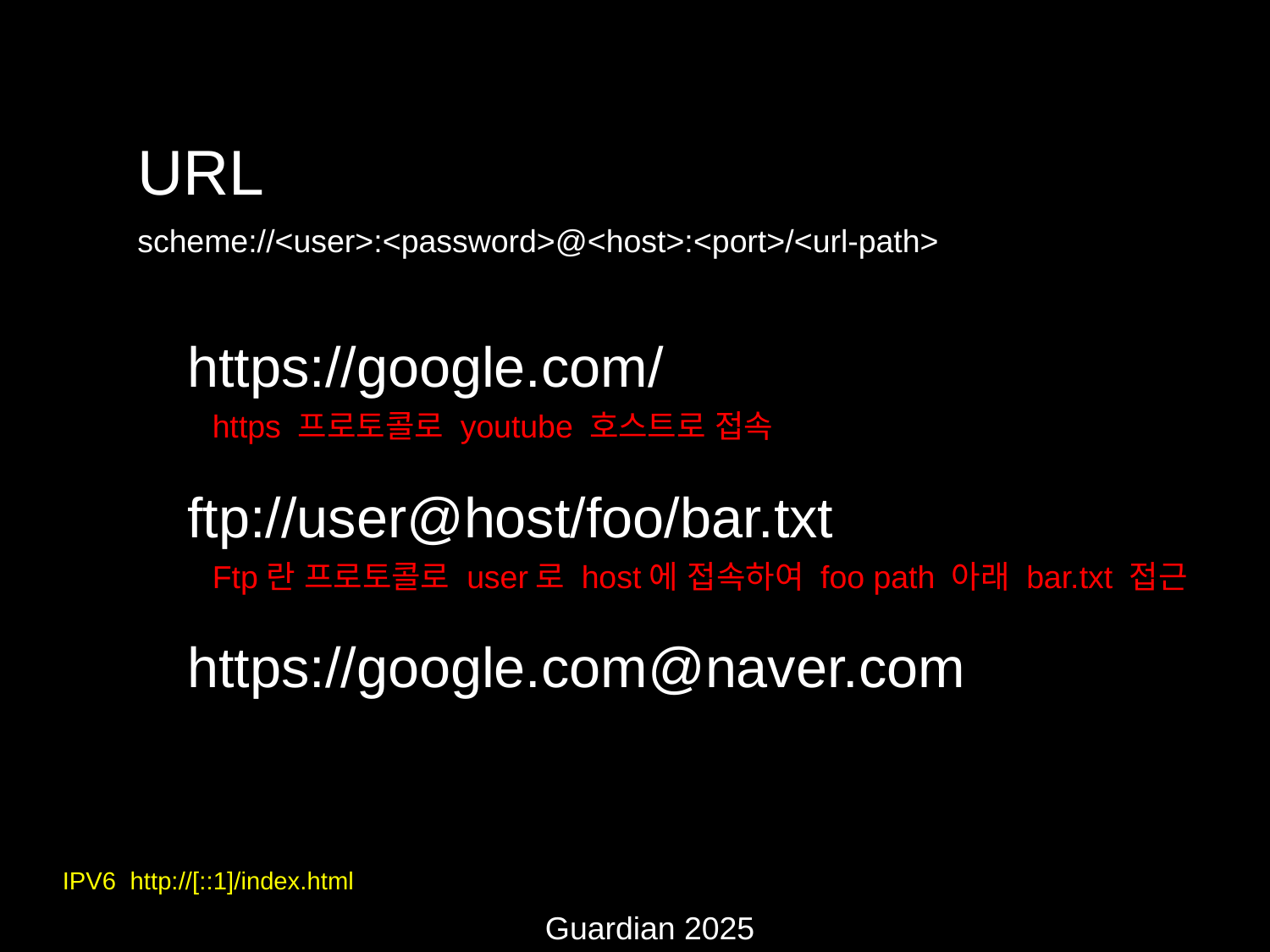

URL
scheme://<user>:<password>@<host>:<port>/<url-path>
https://google.com/
https 프로토콜로 youtube 호스트로 접속
ftp://user@host/foo/bar.txt
Ftp란 프로토콜로 user로 host에 접속하여 foo path 아래 bar.txt 접근
https://google.com@naver.com
IPV6  http://[::1]/index.html

Guardian 2025